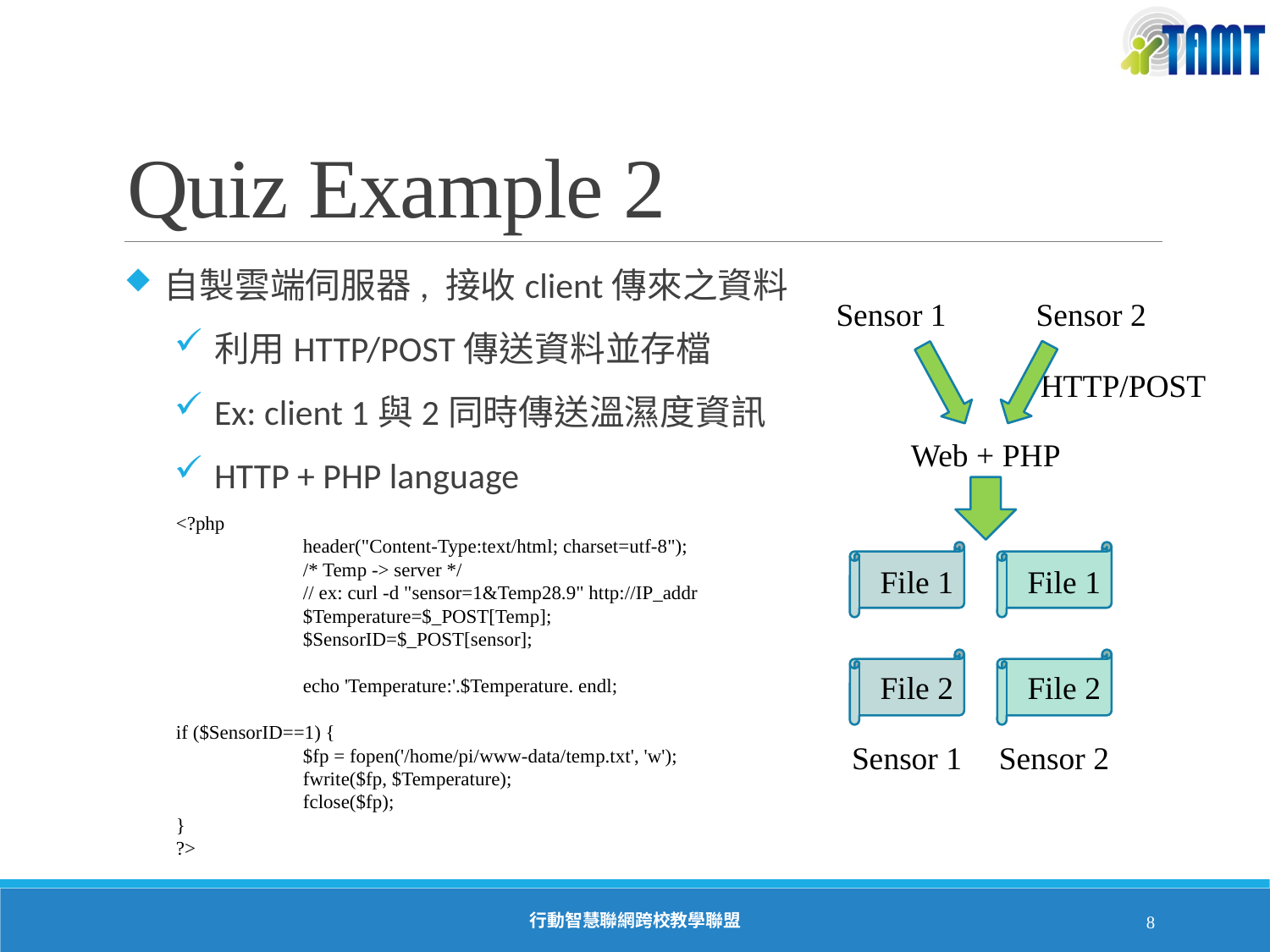

# Quiz Example 2
自製雲端伺服器, 接收client傳來之資料
利用HTTP/POST傳送資料並存檔
Ex: client 1與2同時傳送溫濕度資訊
HTTP + PHP language
Sensor 1
Sensor 2
HTTP/POST

Web + PHP

File 1
File 1

File 2
File 2
Sensor 1
Sensor 2
<?php
	header("Content-Type:text/html; charset=utf-8");
	/* Temp -> server */
	// ex: curl -d "sensor=1&Temp28.9" http://IP_addr
	$Temperature=$_POST[Temp];
	$SensorID=$_POST[sensor];

	echo 'Temperature:'.$Temperature. endl;

if ($SensorID==1) {
	$fp = fopen('/home/pi/www-data/temp.txt', 'w');
	fwrite($fp, $Temperature);
	fclose($fp);
}
?>
行動智慧聯網跨校教學聯盟
8